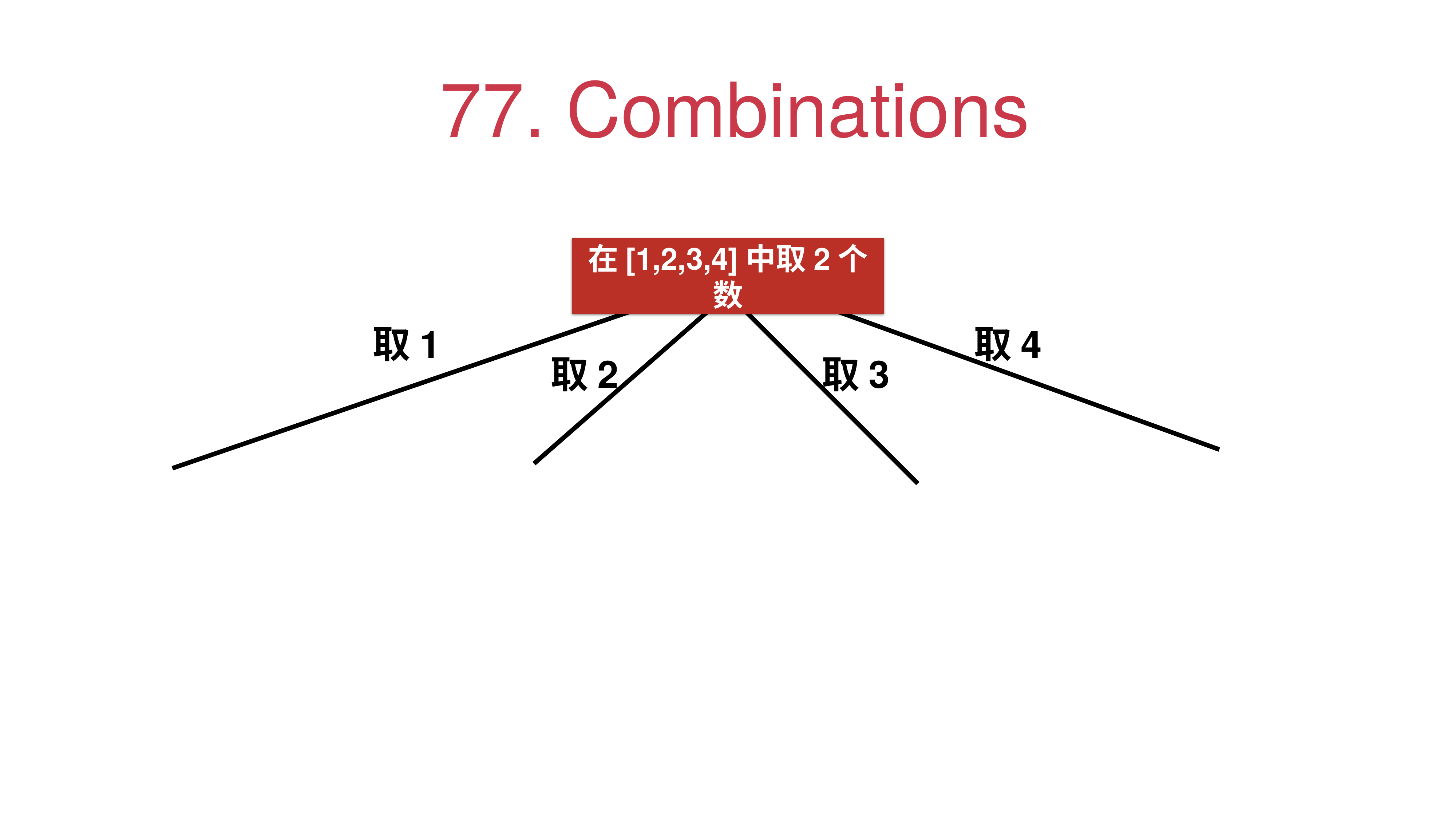

# 77. Combinations
在[1,2,3,4]中取2个数

取1
取4
取2
取3